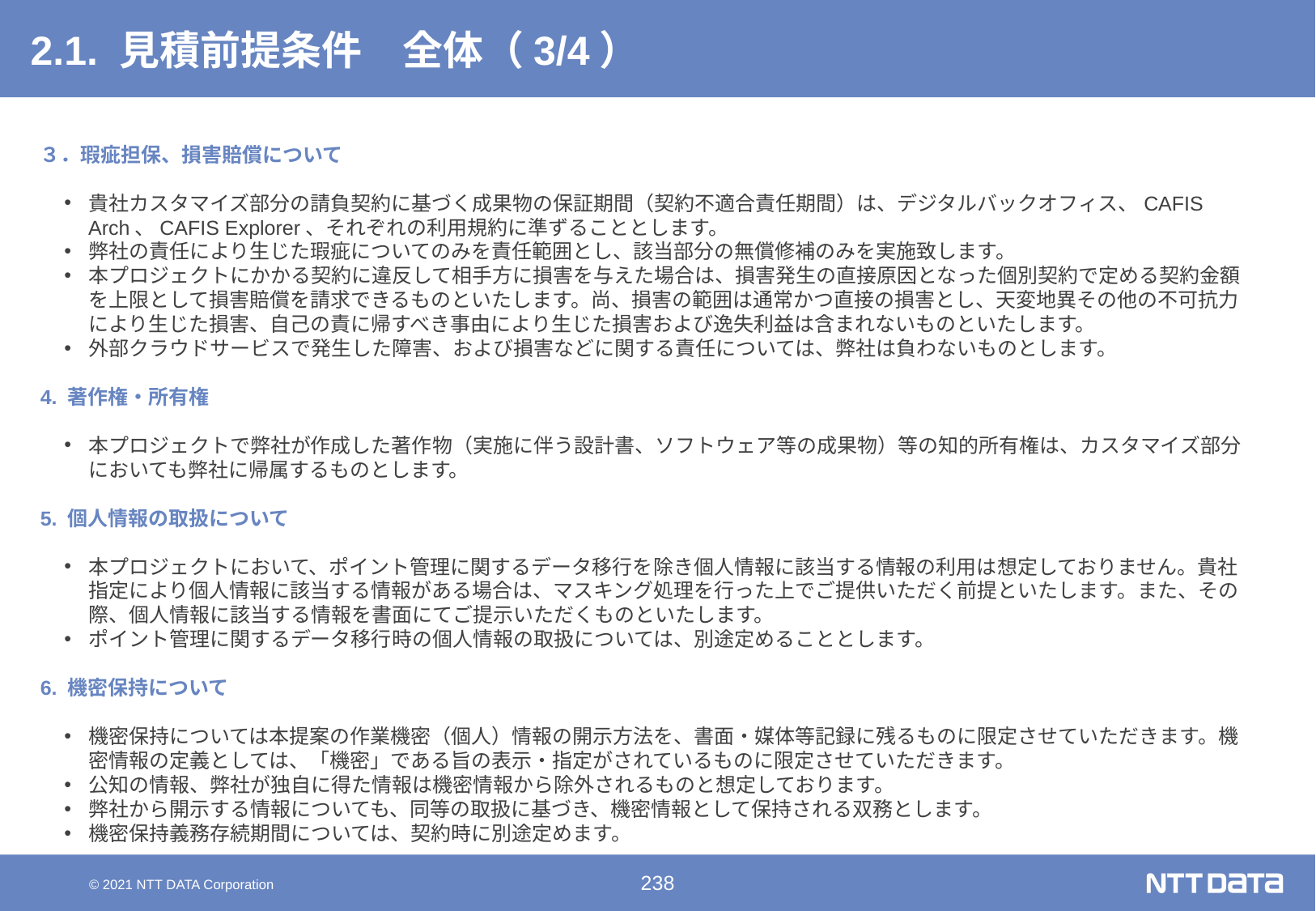

# 2.1. 見積前提条件　全体（3/4）
３．瑕疵担保、損害賠償について

貴社カスタマイズ部分の請負契約に基づく成果物の保証期間（契約不適合責任期間）は、デジタルバックオフィス、CAFIS Arch、CAFIS Explorer、それぞれの利用規約に準ずることとします。
弊社の責任により生じた瑕疵についてのみを責任範囲とし、該当部分の無償修補のみを実施致します。
本プロジェクトにかかる契約に違反して相手方に損害を与えた場合は、損害発生の直接原因となった個別契約で定める契約金額を上限として損害賠償を請求できるものといたします。尚、損害の範囲は通常かつ直接の損害とし、天変地異その他の不可抗力により生じた損害、自己の責に帰すべき事由により生じた損害および逸失利益は含まれないものといたします。
外部クラウドサービスで発生した障害、および損害などに関する責任については、弊社は負わないものとします。

4. 著作権・所有権

本プロジェクトで弊社が作成した著作物（実施に伴う設計書、ソフトウェア等の成果物）等の知的所有権は、カスタマイズ部分においても弊社に帰属するものとします。

5. 個人情報の取扱について

本プロジェクトにおいて、ポイント管理に関するデータ移行を除き個人情報に該当する情報の利用は想定しておりません。貴社指定により個人情報に該当する情報がある場合は、マスキング処理を行った上でご提供いただく前提といたします。また、その際、個人情報に該当する情報を書面にてご提示いただくものといたします。
ポイント管理に関するデータ移行時の個人情報の取扱については、別途定めることとします。

6. 機密保持について

機密保持については本提案の作業機密（個人）情報の開示方法を、書面・媒体等記録に残るものに限定させていただきます。機密情報の定義としては、「機密」である旨の表示・指定がされているものに限定させていただきます。
公知の情報、弊社が独自に得た情報は機密情報から除外されるものと想定しております。
弊社から開示する情報についても、同等の取扱に基づき、機密情報として保持される双務とします。
機密保持義務存続期間については、契約時に別途定めます。